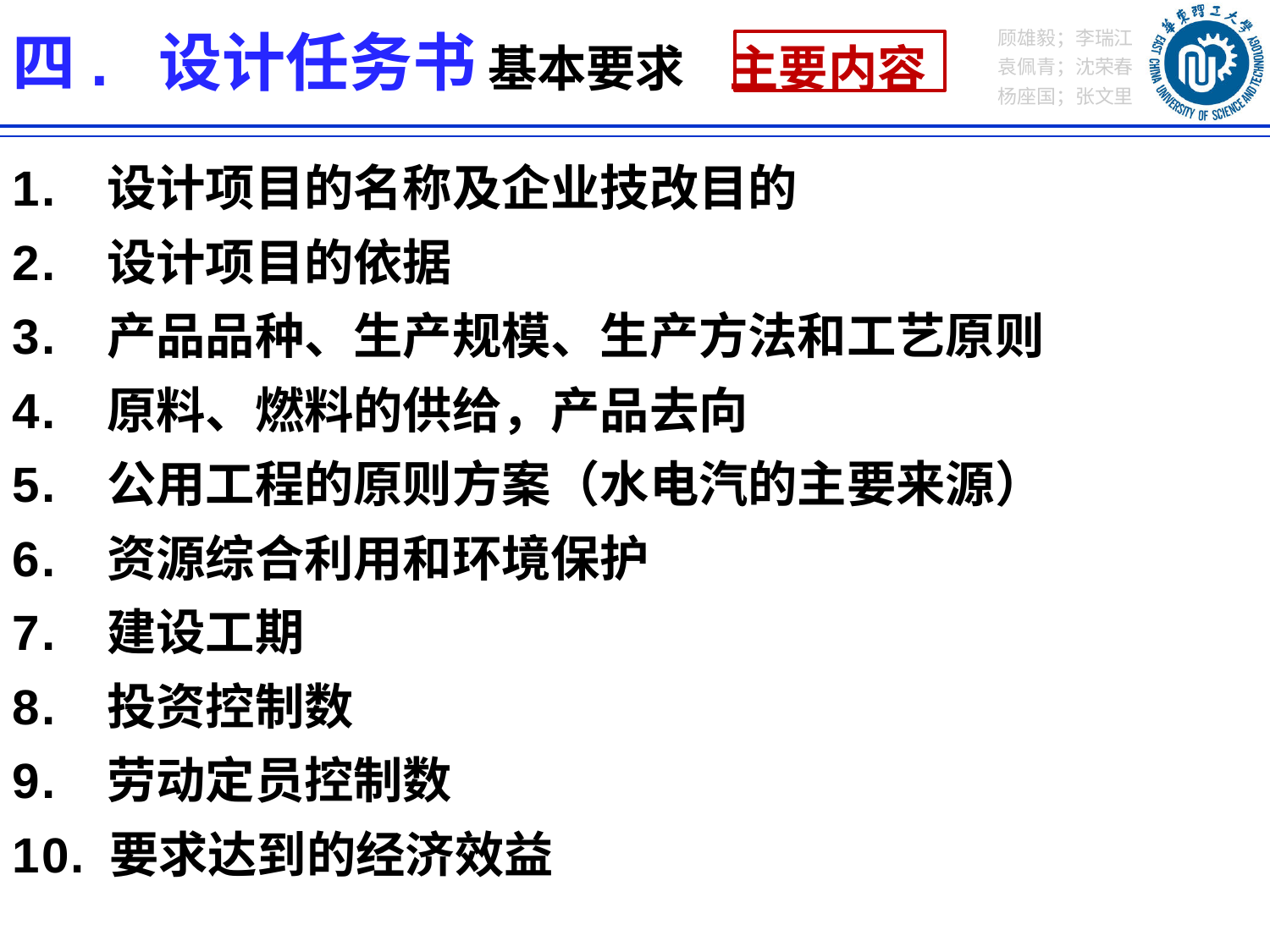

四.  设计任务书
基本要求    主要内容

 设计项目的名称及企业技改目的
 设计项目的依据
 产品品种、生产规模、生产方法和工艺原则
 原料、燃料的供给，产品去向
 公用工程的原则方案（水电汽的主要来源）
 资源综合利用和环境保护
 建设工期
 投资控制数
 劳动定员控制数
 要求达到的经济效益